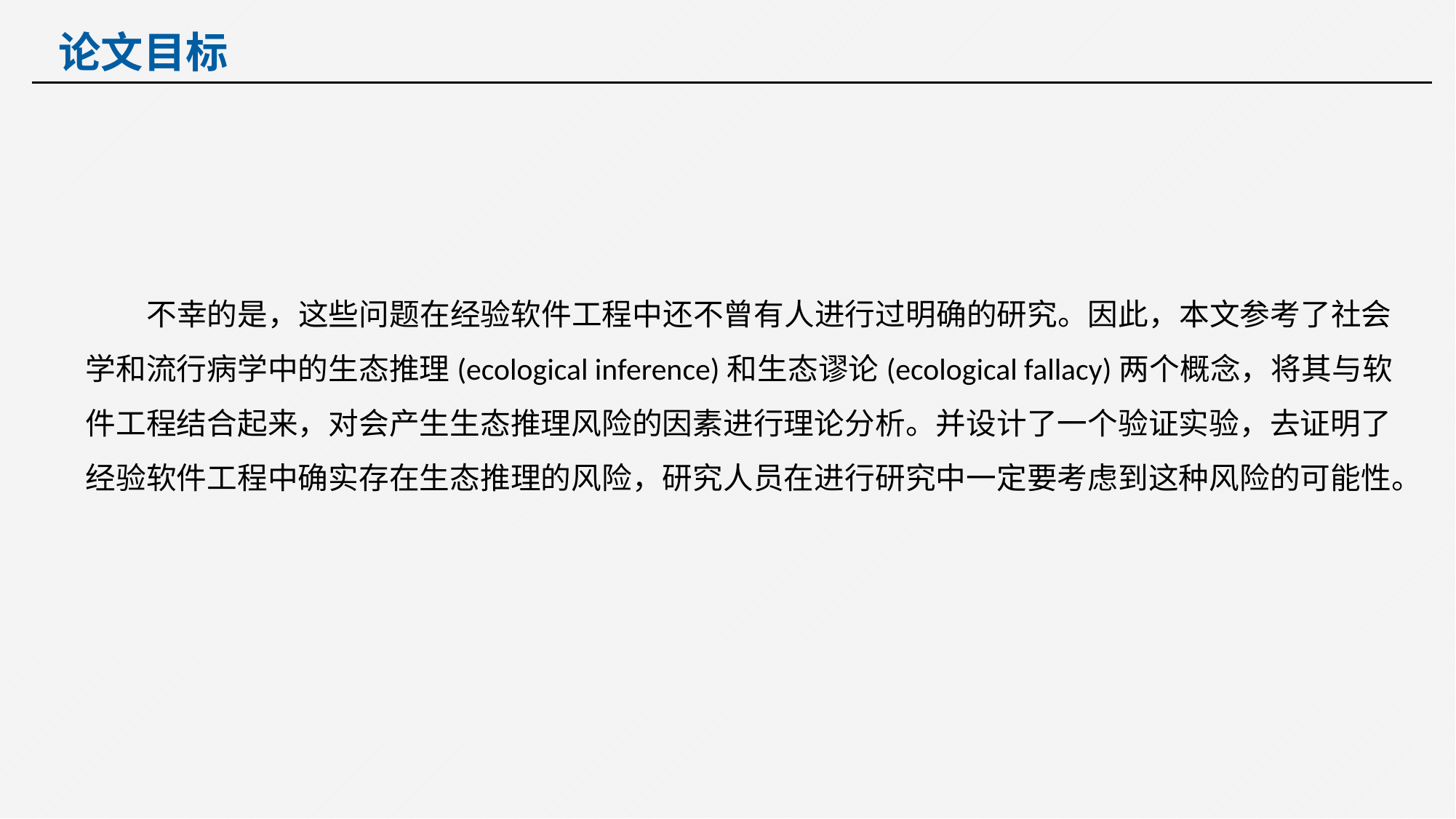

论文目标
        不幸的是，这些问题在经验软件工程中还不曾有人进行过明确的研究。因此，本文参考了社会学和流行病学中的生态推理(ecological inference)和生态谬论(ecological fallacy)两个概念，将其与软件工程结合起来，对会产生生态推理风险的因素进行理论分析。并设计了一个验证实验，去证明了经验软件工程中确实存在生态推理的风险，研究人员在进行研究中一定要考虑到这种风险的可能性。